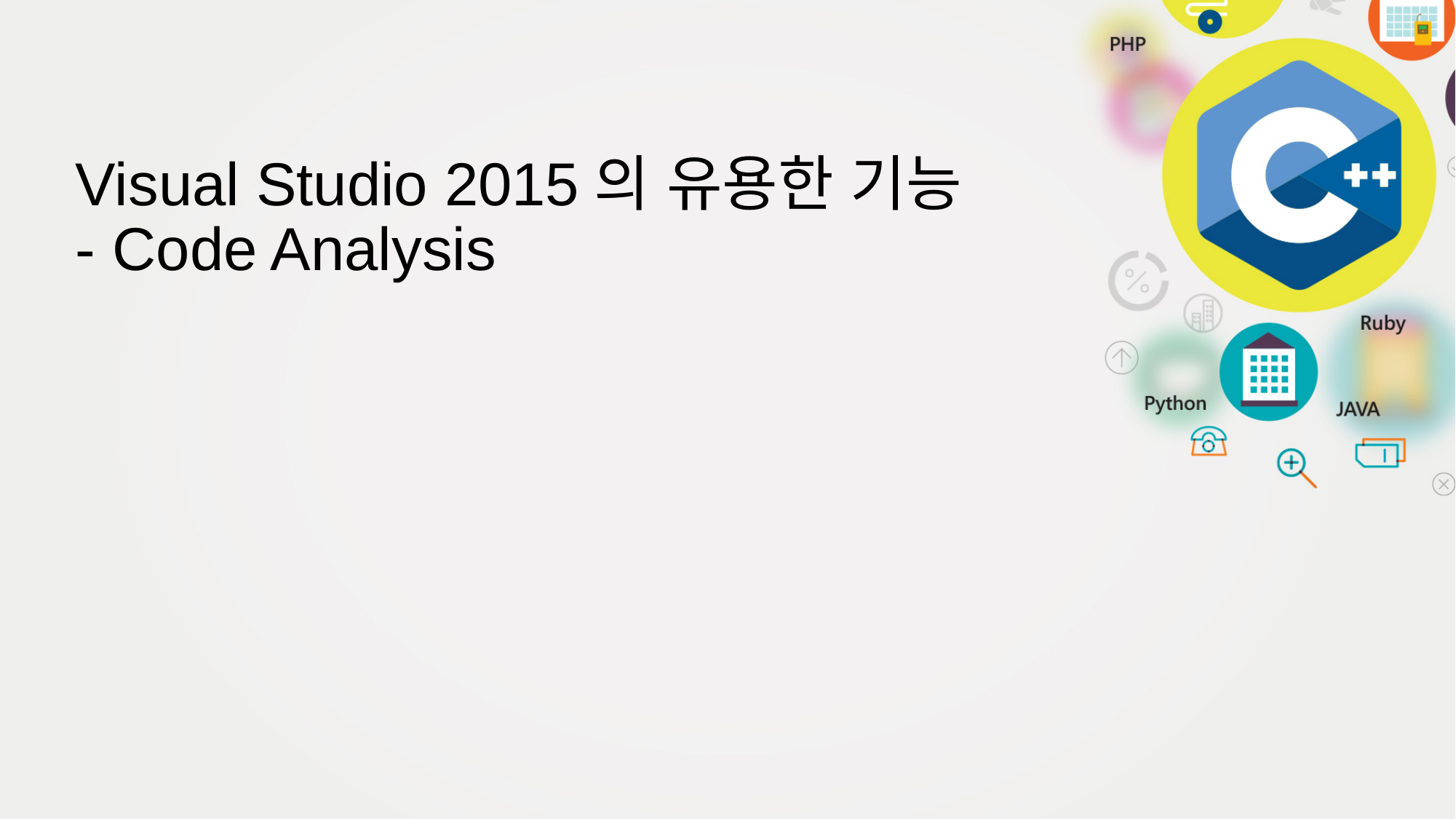

# Visual Studio 2015의 유용한 기능 - Code Analysis